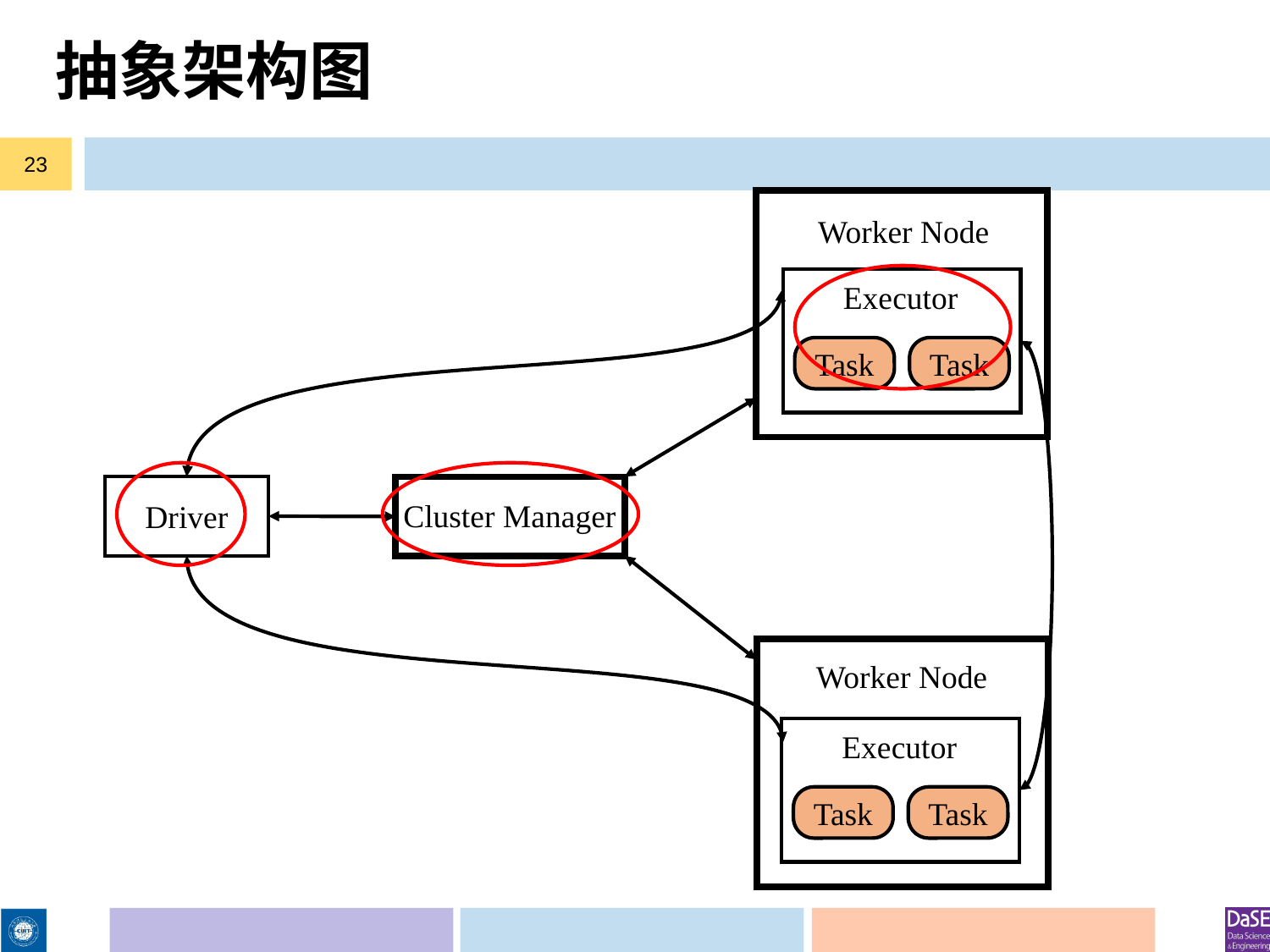

# 抽象架构图
23

Worker Node

Executor
Task
Task

Driver

Cluster Manager

Worker Node

Executor
Task
Task